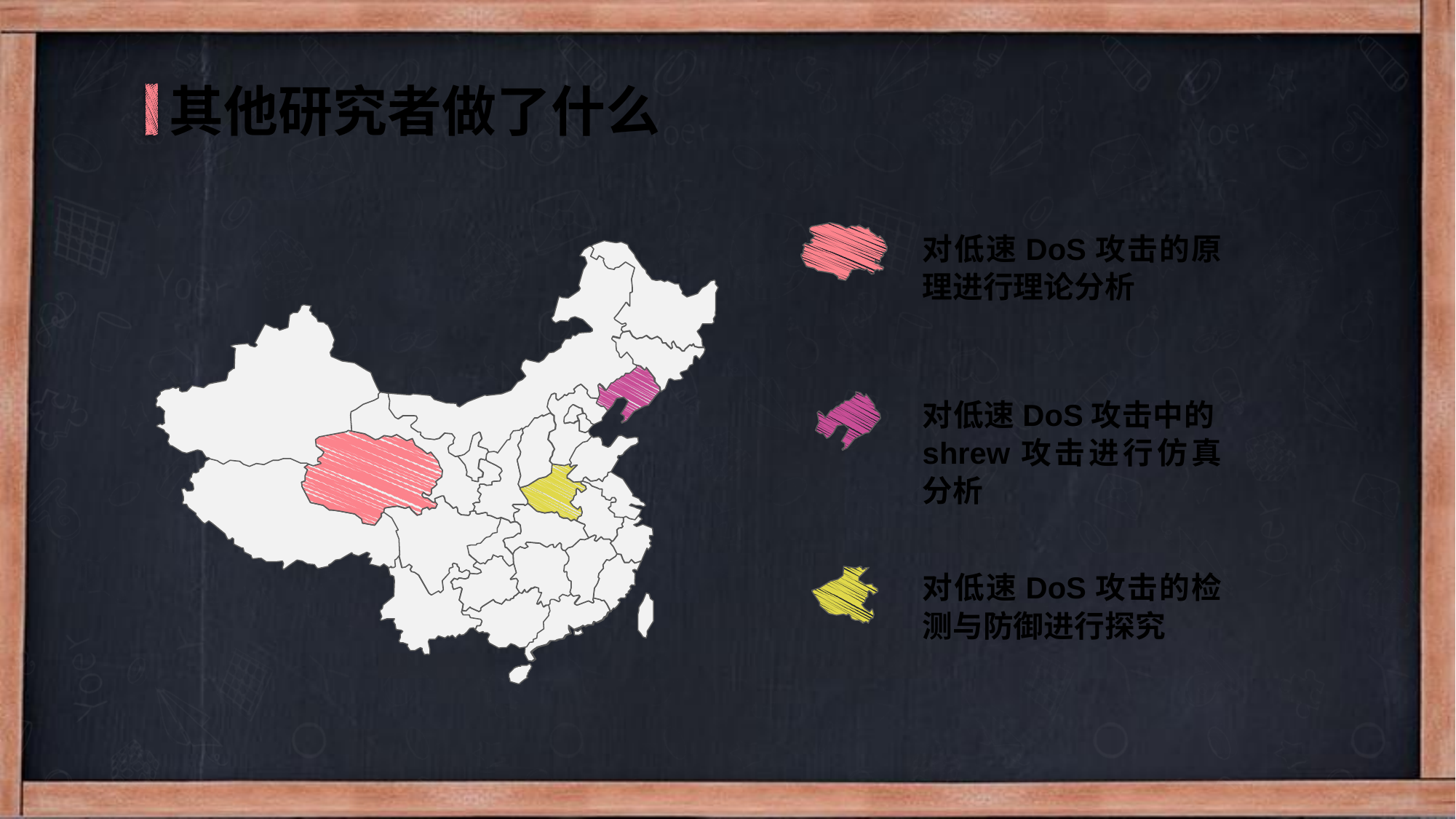

其他研究者做了什么

对低速DoS攻击的原理进行理论分析

对低速DoS攻击中的shrew攻击进行仿真分析

对低速DoS攻击的检测与防御进行探究